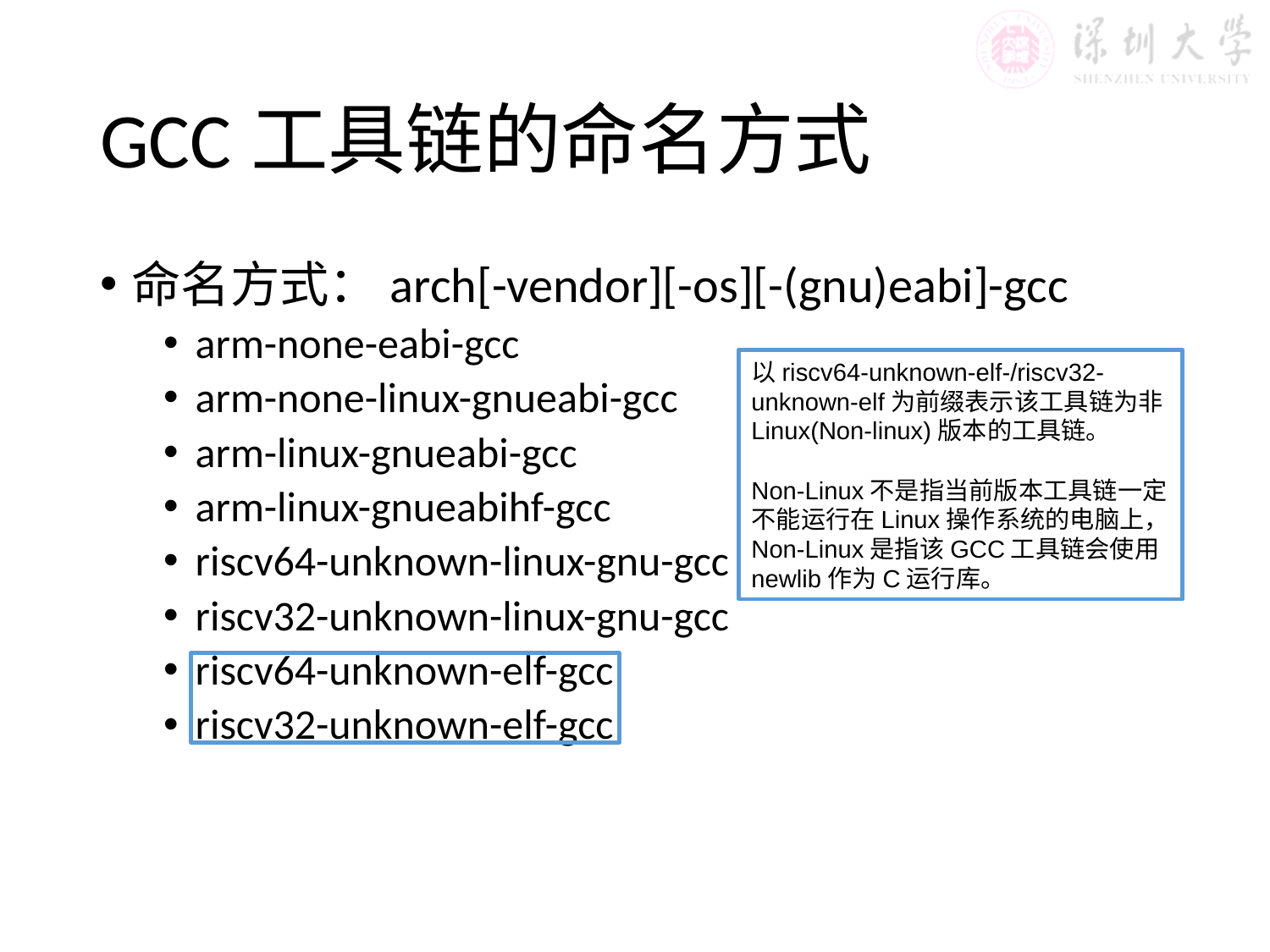

# GCC工具链的命名方式
命名方式：arch[-vendor][-os][-(gnu)eabi]-gcc
arm-none-eabi-gcc
arm-none-linux-gnueabi-gcc
arm-linux-gnueabi-gcc
arm-linux-gnueabihf-gcc
riscv64-unknown-linux-gnu-gcc
riscv32-unknown-linux-gnu-gcc
riscv64-unknown-elf-gcc
riscv32-unknown-elf-gcc

以riscv64-unknown-elf-/riscv32-unknown-elf为前缀表示该工具链为非Linux(Non-linux)版本的工具链。

Non-Linux不是指当前版本工具链一定不能运行在Linux操作系统的电脑上，Non-Linux是指该GCC工具链会使用newlib作为C运行库。